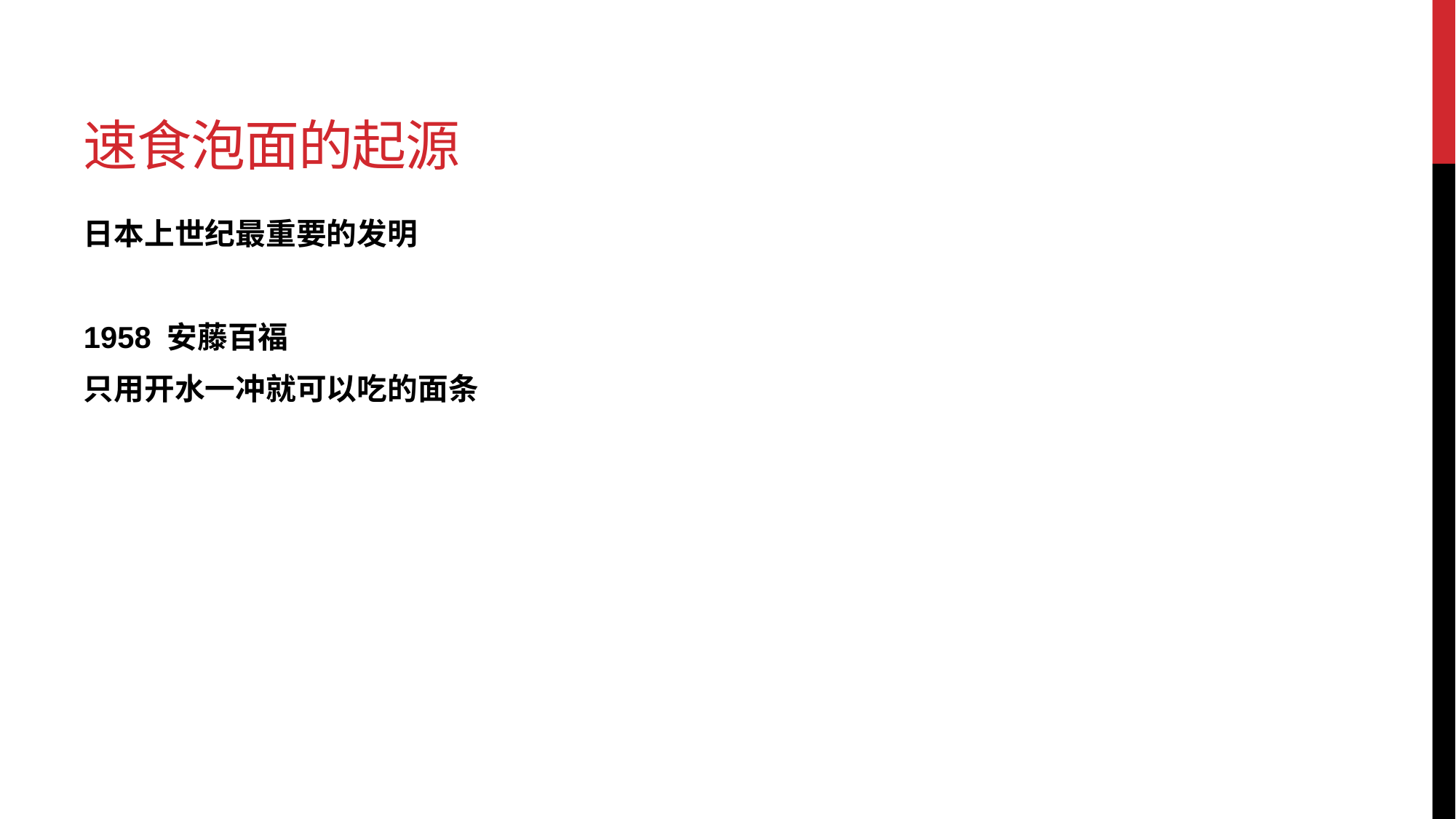

# 速食泡面的起源
日本上世纪最重要的发明

1958 安藤百福
只用开水一冲就可以吃的面条